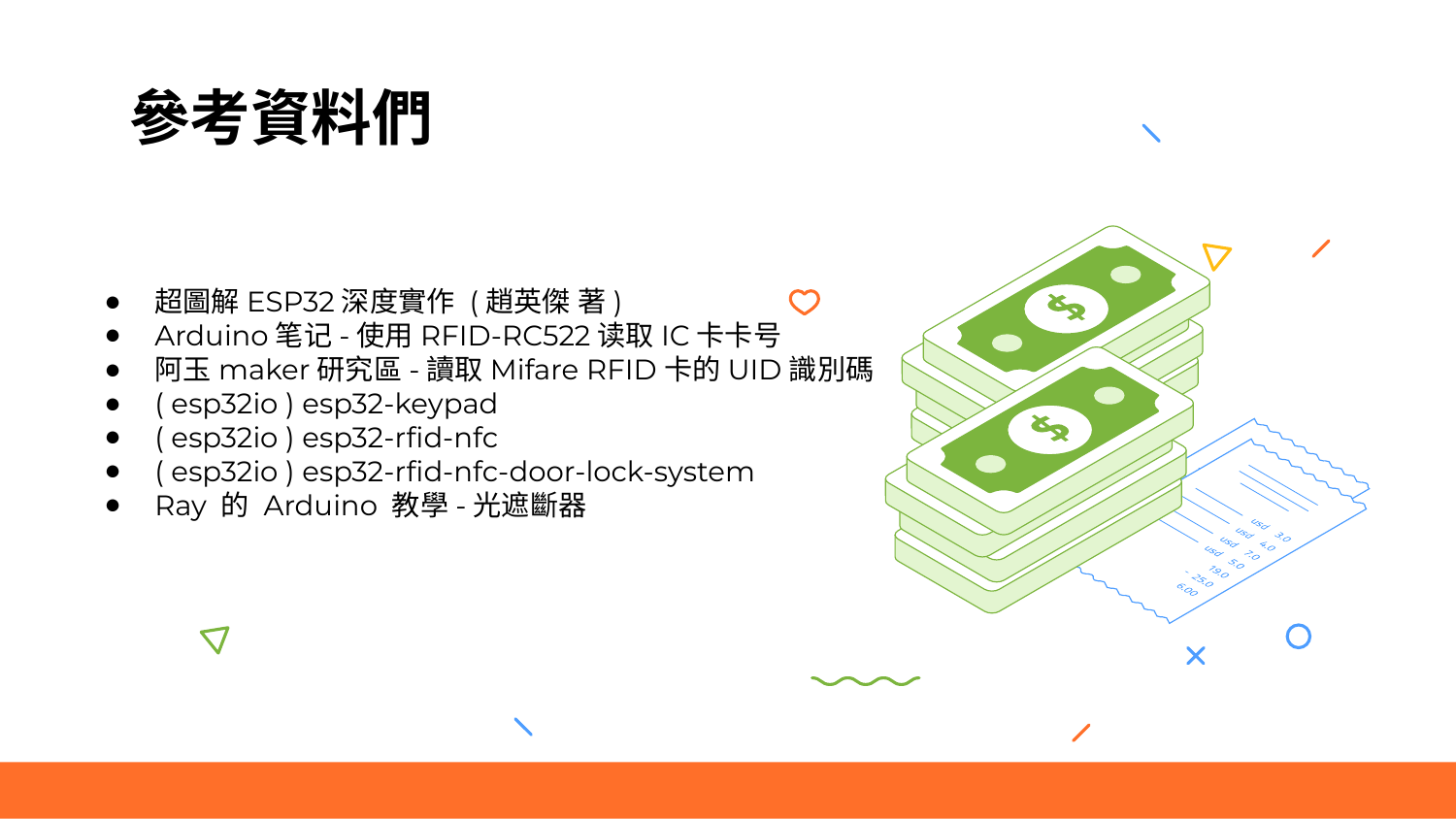

# 參考資料們

超圖解ESP32深度實作 (趙英傑 著)
Arduino笔记-使用RFID-RC522读取IC卡卡号
阿玉maker研究區-讀取Mifare RFID卡的UID識別碼
( esp32io ) esp32-keypad
( esp32io ) esp32-rfid-nfc
( esp32io ) esp32-rfid-nfc-door-lock-system
Ray 的 Arduino 教學-光遮斷器